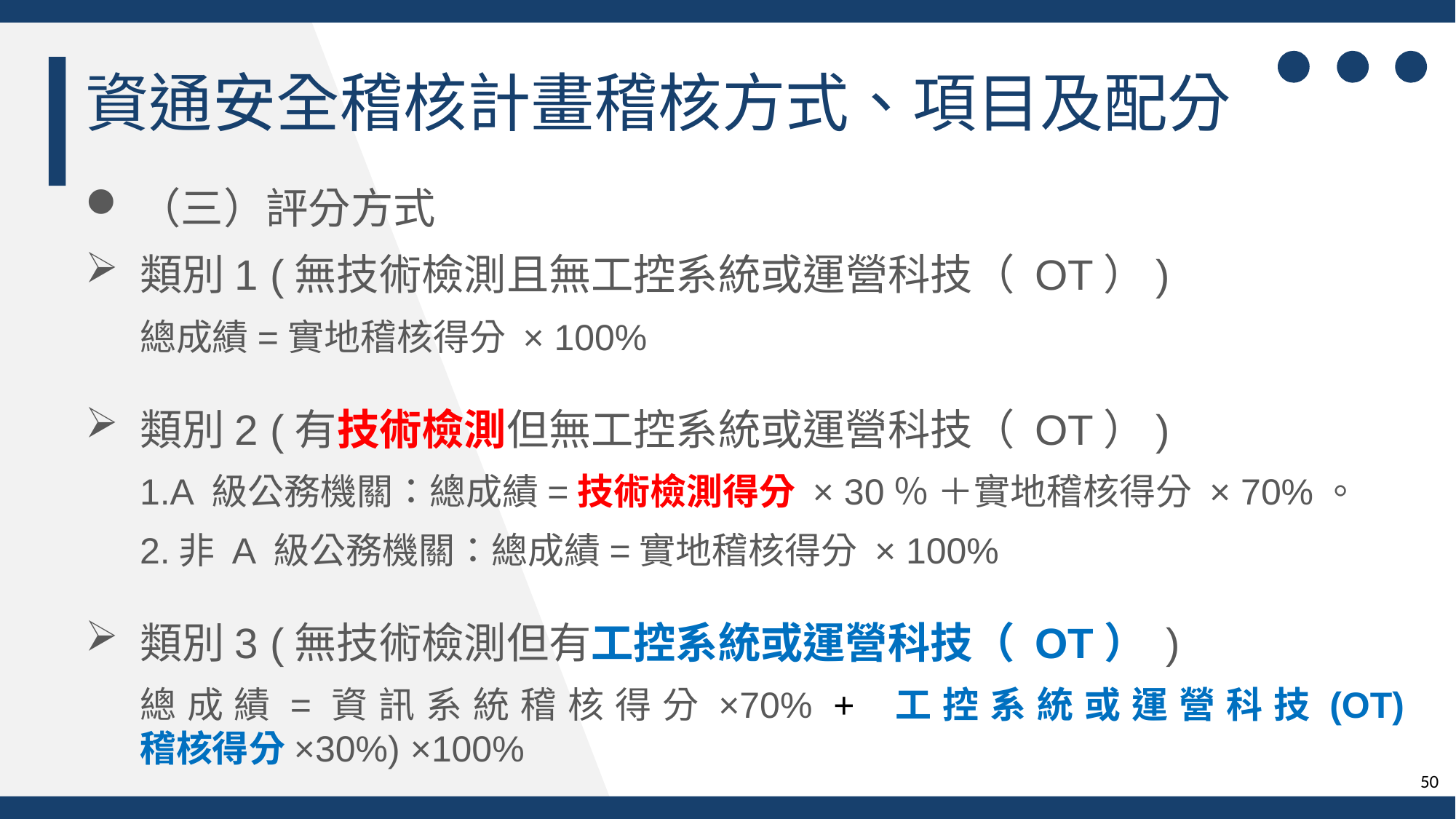

資通安全稽核計畫稽核方式、項目及配分
（三）評分方式
類別1 (無技術檢測且無工控系統或運營科技（ OT）)
總成績=實地稽核得分 × 100%

類別2 (有技術檢測但無工控系統或運營科技（ OT）)
1.A 級公務機關：總成績=技術檢測得分 × 30％ ＋實地稽核得分 × 70%。
2.非 A 級公務機關：總成績=實地稽核得分 × 100%

類別3 (無技術檢測但有工控系統或運營科技（ OT） )
總成績=資訊系統稽核得分×70% + 工控系統或運營科技(OT)
稽核得分×30%) ×100%